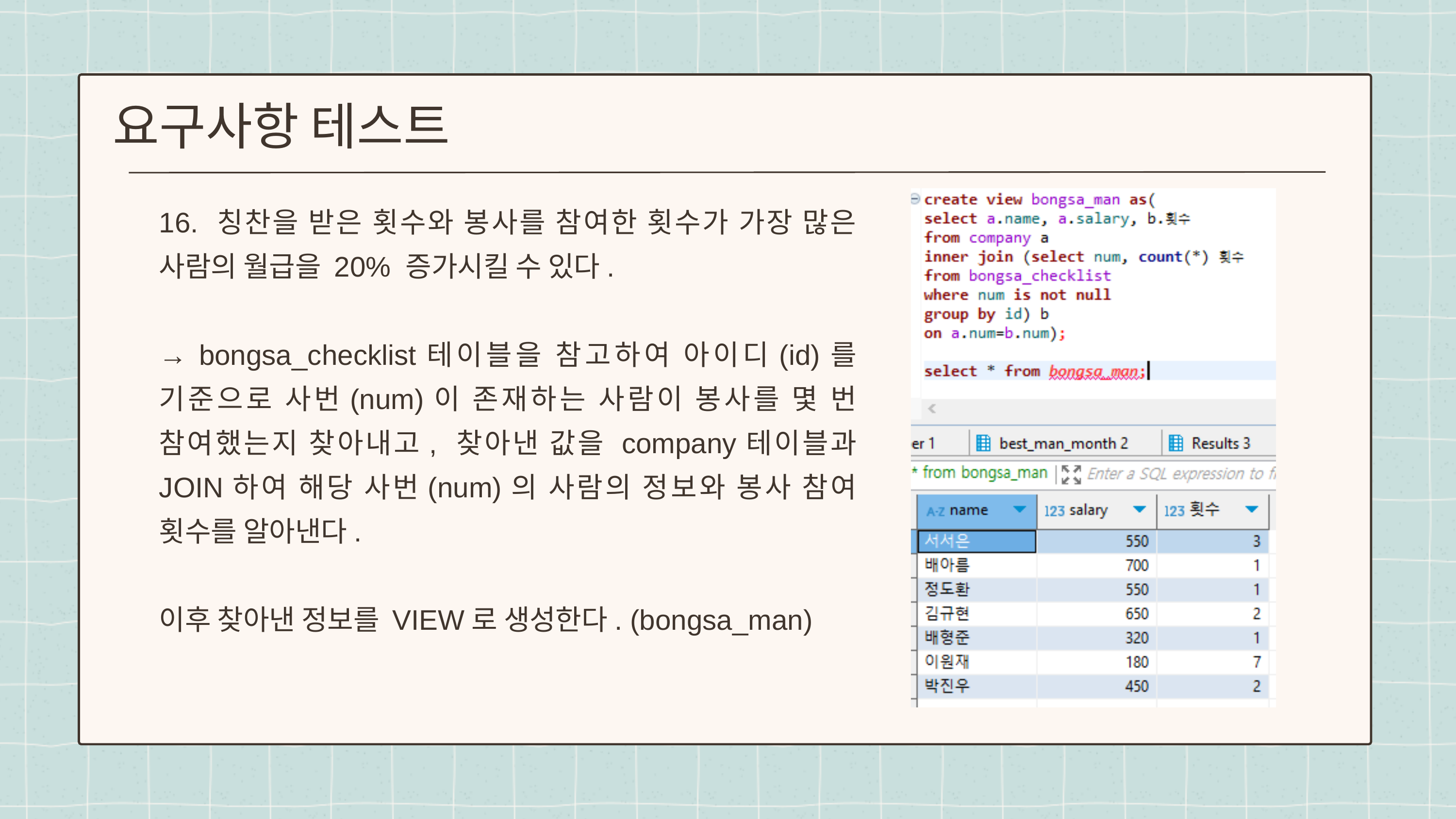

요구사항 테스트

16. 칭찬을 받은 횟수와 봉사를 참여한 횟수가 가장 많은 사람의 월급을 20% 증가시킬 수 있다.

→ bongsa_checklist테이블을 참고하여 아이디(id)를 기준으로 사번(num)이 존재하는 사람이 봉사를 몇 번 참여했는지 찾아내고, 찾아낸 값을 company테이블과 JOIN하여 해당 사번(num)의 사람의 정보와 봉사 참여 횟수를 알아낸다.

이후 찾아낸 정보를 VIEW로 생성한다. (bongsa_man)